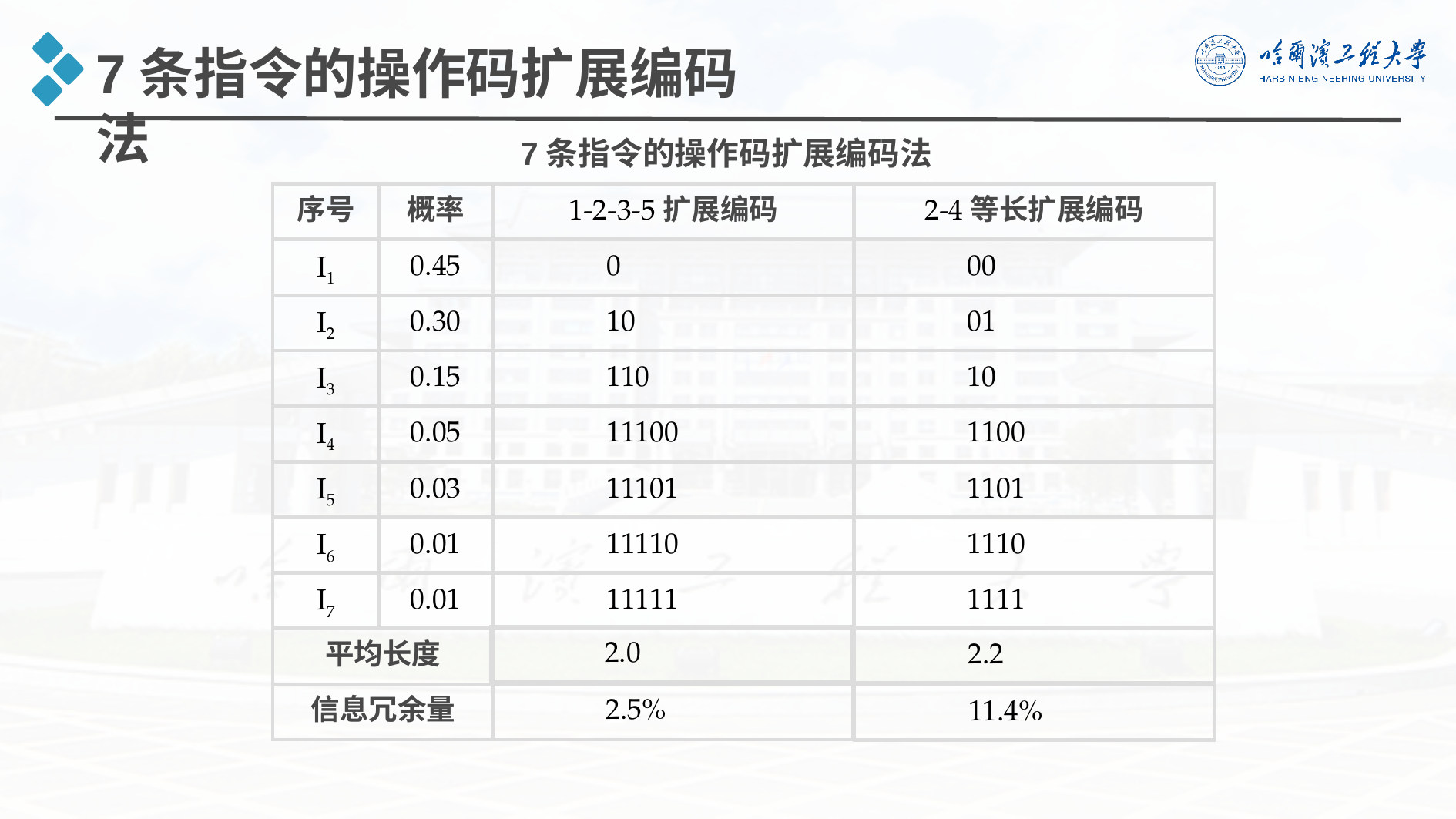

7条指令的操作码扩展编码法

7条指令的操作码扩展编码法
序号
概率
1-2-3-5扩展编码
2-4等长扩展编码
I1
0.45
0
00
I2
0.30
10
01
I3
0.15
110
10
I4
0.05
11100
1100
I5
0.03
11101
1101
I6
0.01
11110
1110
I7
0.01
11111
1111
平均长度
信息冗余量
2
2.0
2.2
2.5%
11.4%